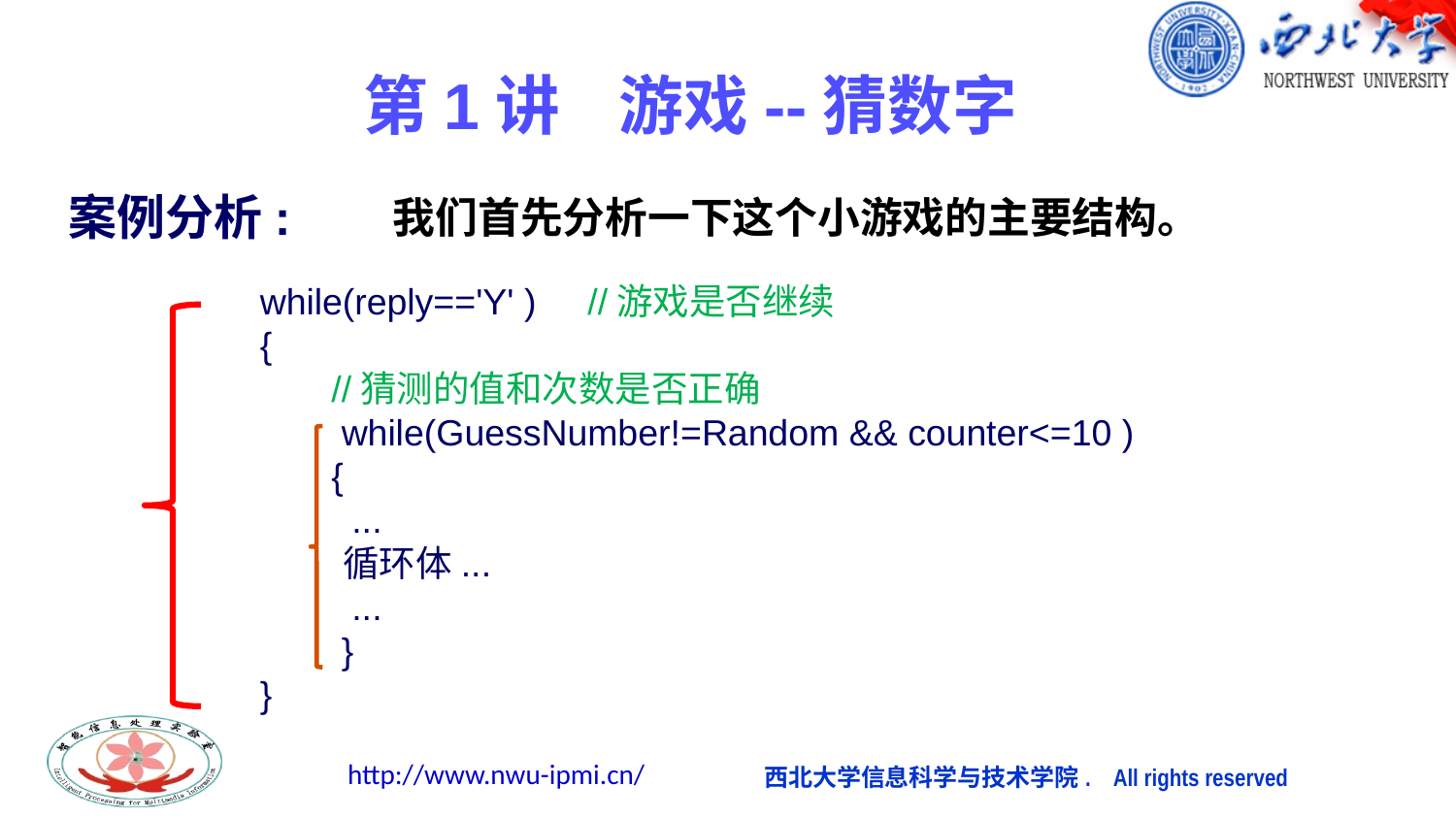

# 第1讲    游戏--猜数字
案例分析:
   我们首先分析一下这个小游戏的主要结构。
while(reply=='Y' )     //游戏是否继续
{
       //猜测的值和次数是否正确
        while(GuessNumber!=Random && counter<=10 )
       {
         ...
         循环体...
         ...
        }
}